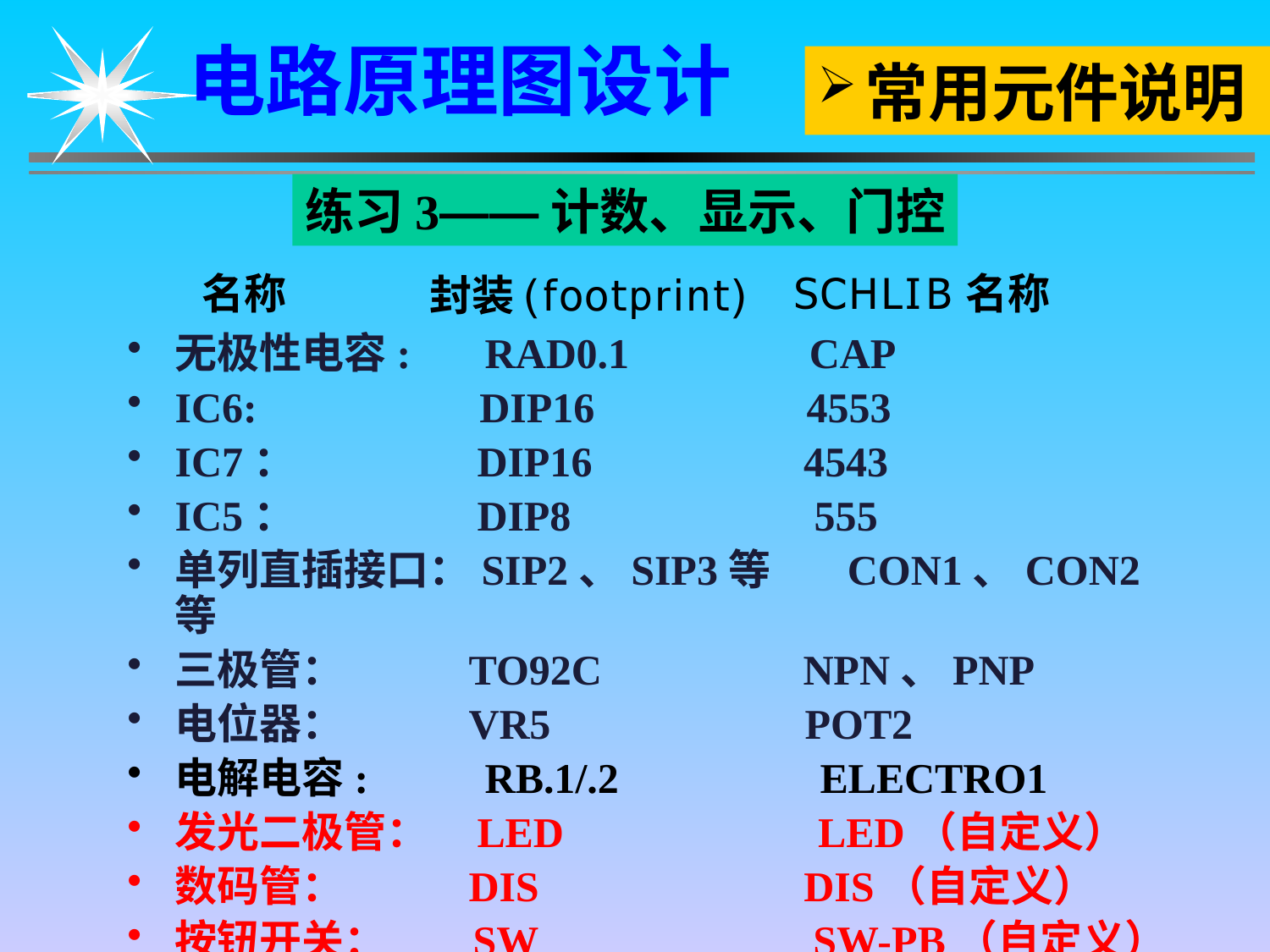

电路原理图设计
常用元件说明
练习3——计数、显示、门控

名称
SCHLIB名称
封装(footprint)
无极性电容:       RAD0.1                 CAP
IC6:                     DIP16                    4553
IC7：                  DIP16                    4543
IC5：                  DIP8                       555
单列直插接口：SIP2、SIP3等       CON1、CON2等
三极管：            TO92C                   NPN、PNP
电位器：            VR5                        POT2
电解电容:           RB.1/.2                   ELECTRO1
发光二极管：    LED                        LED（自定义）
数码管：            DIS                         DIS（自定义）
按钮开关：        SW                          SW-PB（自定义）